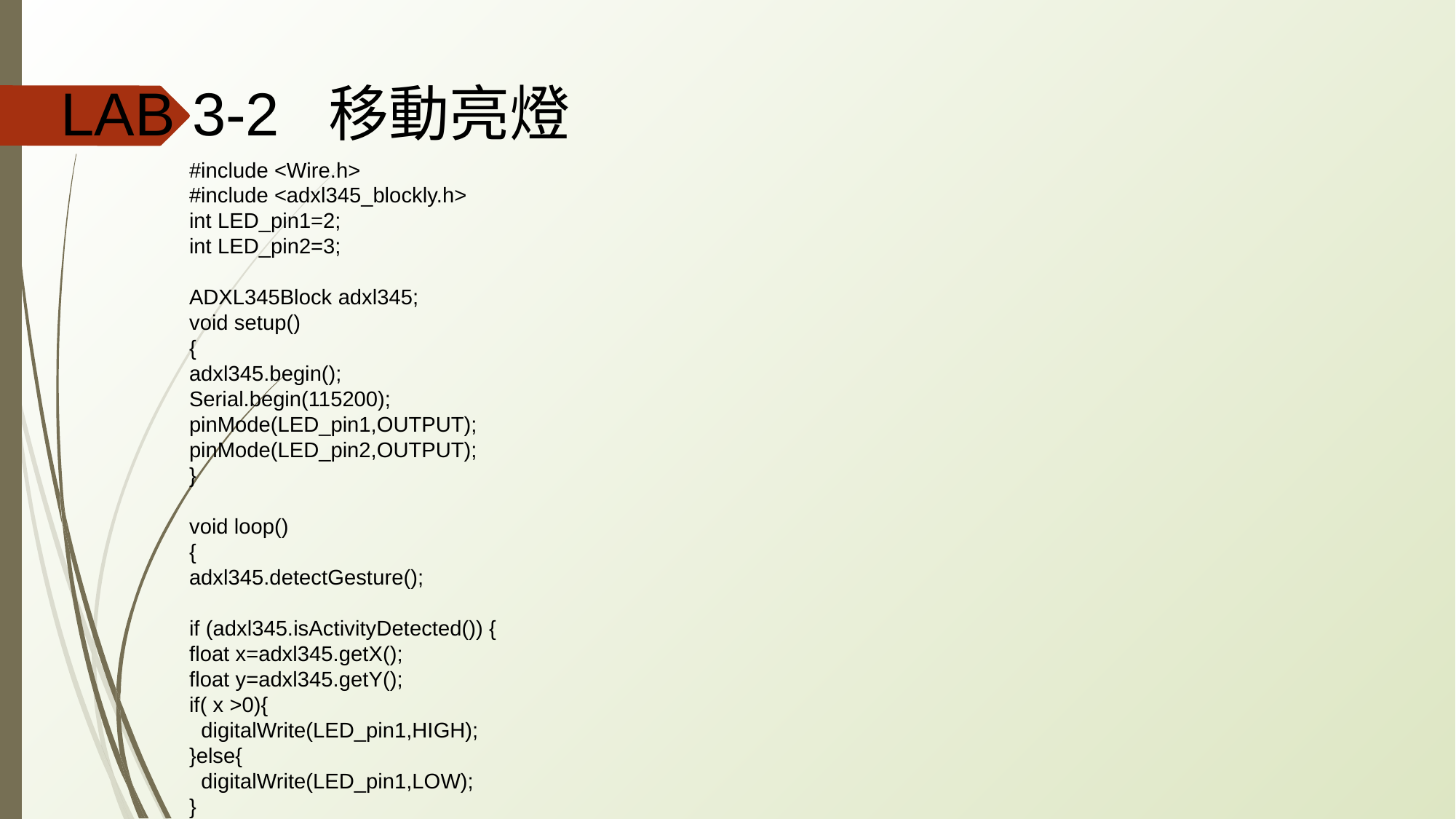

LAB 3-2  移動亮燈
#include <Wire.h>
#include <adxl345_blockly.h>
int LED_pin1=2;
int LED_pin2=3;

ADXL345Block adxl345;
void setup()
{
adxl345.begin();
Serial.begin(115200);
pinMode(LED_pin1,OUTPUT);
pinMode(LED_pin2,OUTPUT);
}

void loop()
{
adxl345.detectGesture();

if (adxl345.isActivityDetected()) {
float x=adxl345.getX();
float y=adxl345.getY();
if( x >0){
  digitalWrite(LED_pin1,HIGH);
}else{
  digitalWrite(LED_pin1,LOW);
}